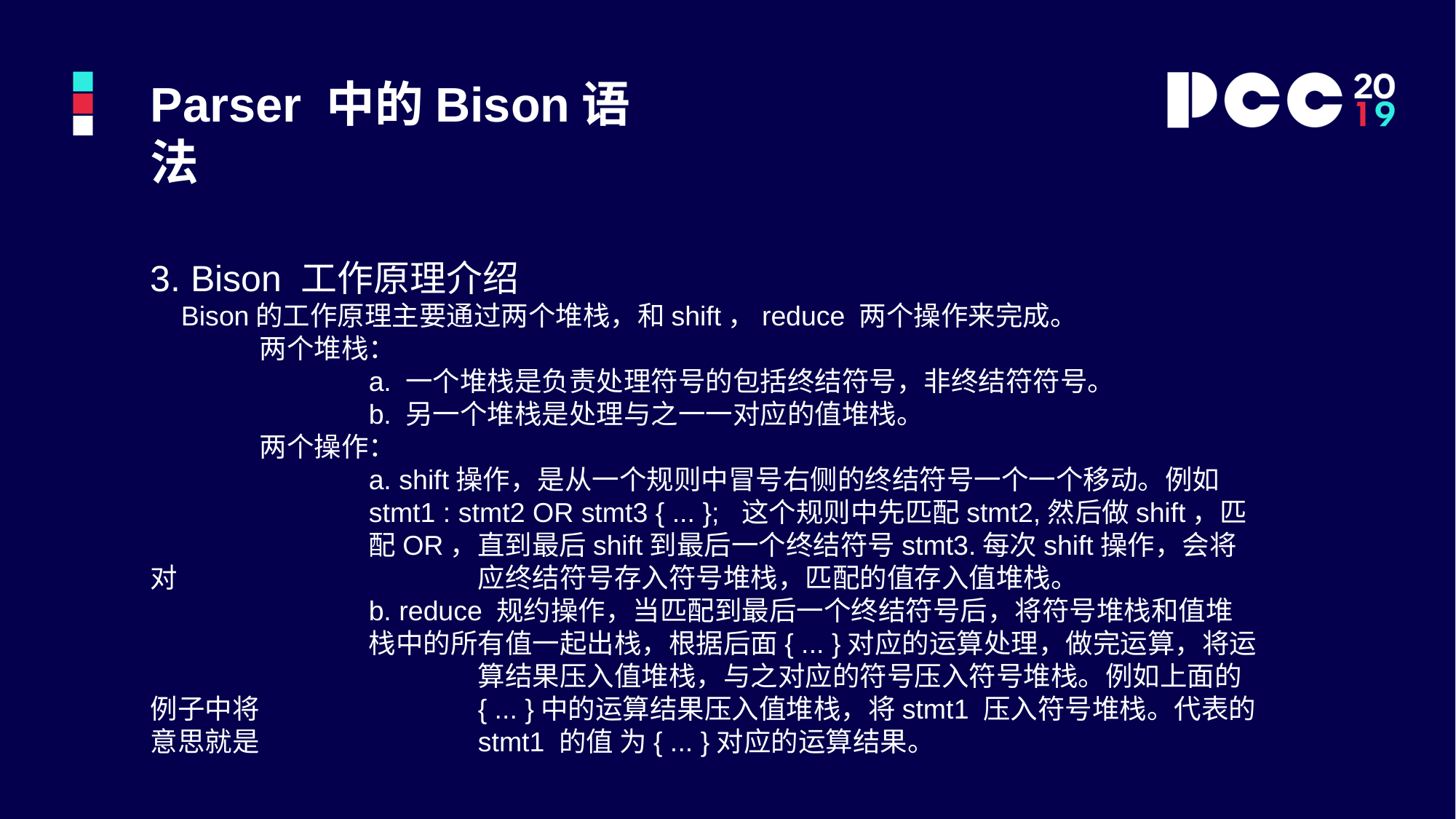

Parser 中的Bison语法
3. Bison 工作原理介绍
    Bison的工作原理主要通过两个堆栈，和shift，reduce 两个操作来完成。
	两个堆栈：
		a. 一个堆栈是负责处理符号的包括终结符号，非终结符符号。
		b. 另一个堆栈是处理与之一一对应的值堆栈。
	两个操作：
		a. shift操作，是从一个规则中冒号右侧的终结符号一个一个移动。例如 			stmt1 : stmt2 OR stmt3 { ... };  这个规则中先匹配stmt2,然后做shift，匹		配OR，直到最后shift到最后一个终结符号stmt3.每次shift操作，会将对			应终结符号存入符号堆栈，匹配的值存入值堆栈。
		b. reduce 规约操作，当匹配到最后一个终结符号后，将符号堆栈和值堆			栈中的所有值一起出栈，根据后面{ ... }对应的运算处理，做完运算，将运			算结果压入值堆栈，与之对应的符号压入符号堆栈。例如上面的例子中将		{ ... }中的运算结果压入值堆栈，将stmt1 压入符号堆栈。代表的意思就是		stmt1 的值 为{ ... }对应的运算结果。